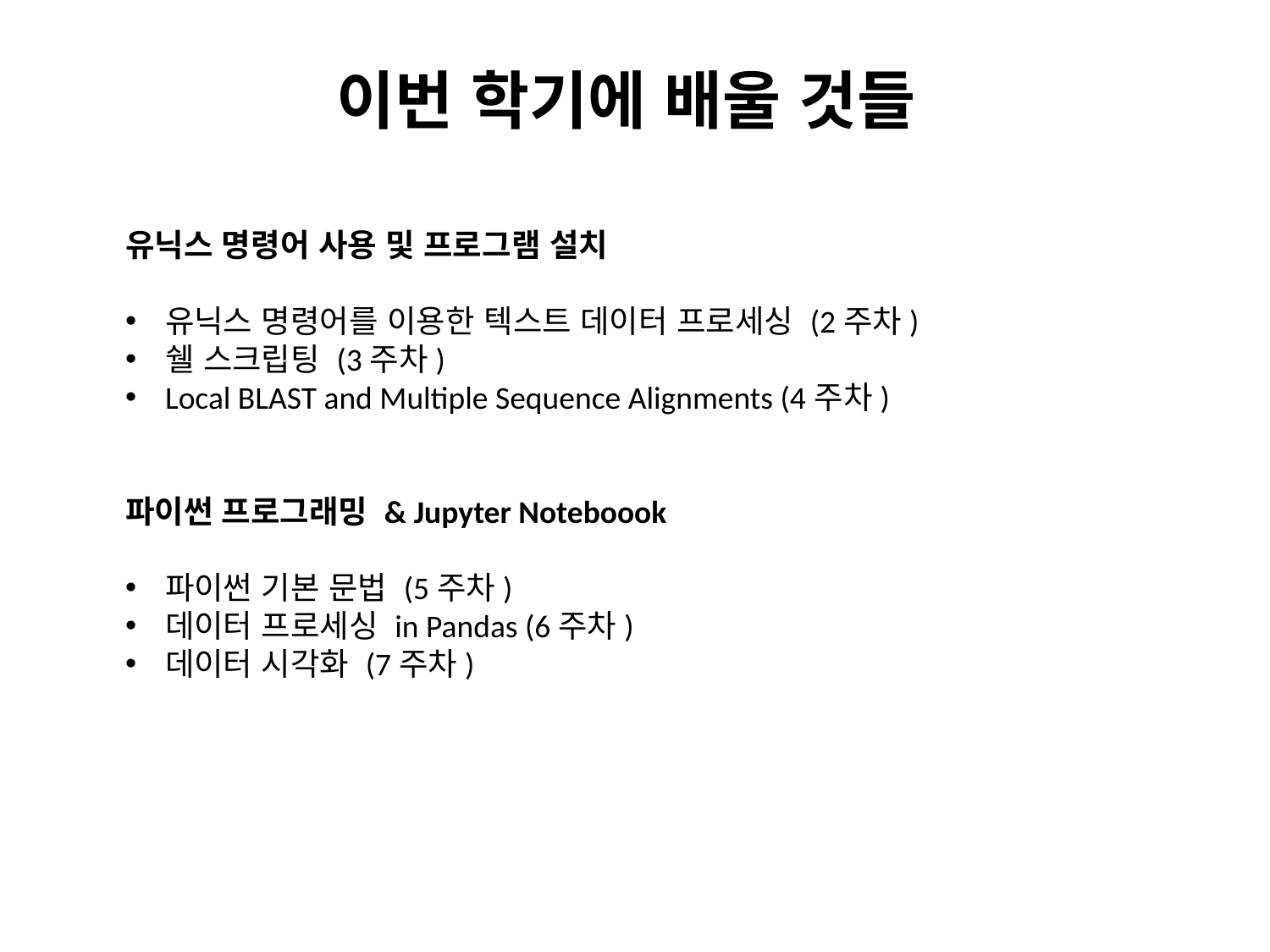

# 이번 학기에 배울 것들
유닉스 명령어 사용 및 프로그램 설치

유닉스 명령어를 이용한 텍스트 데이터 프로세싱 (2주차)
쉘 스크립팅 (3주차)
Local BLAST and Multiple Sequence Alignments (4주차)

파이썬 프로그래밍 & Jupyter Noteboook

파이썬 기본 문법 (5주차)
데이터 프로세싱 in Pandas (6주차)
데이터 시각화 (7주차)